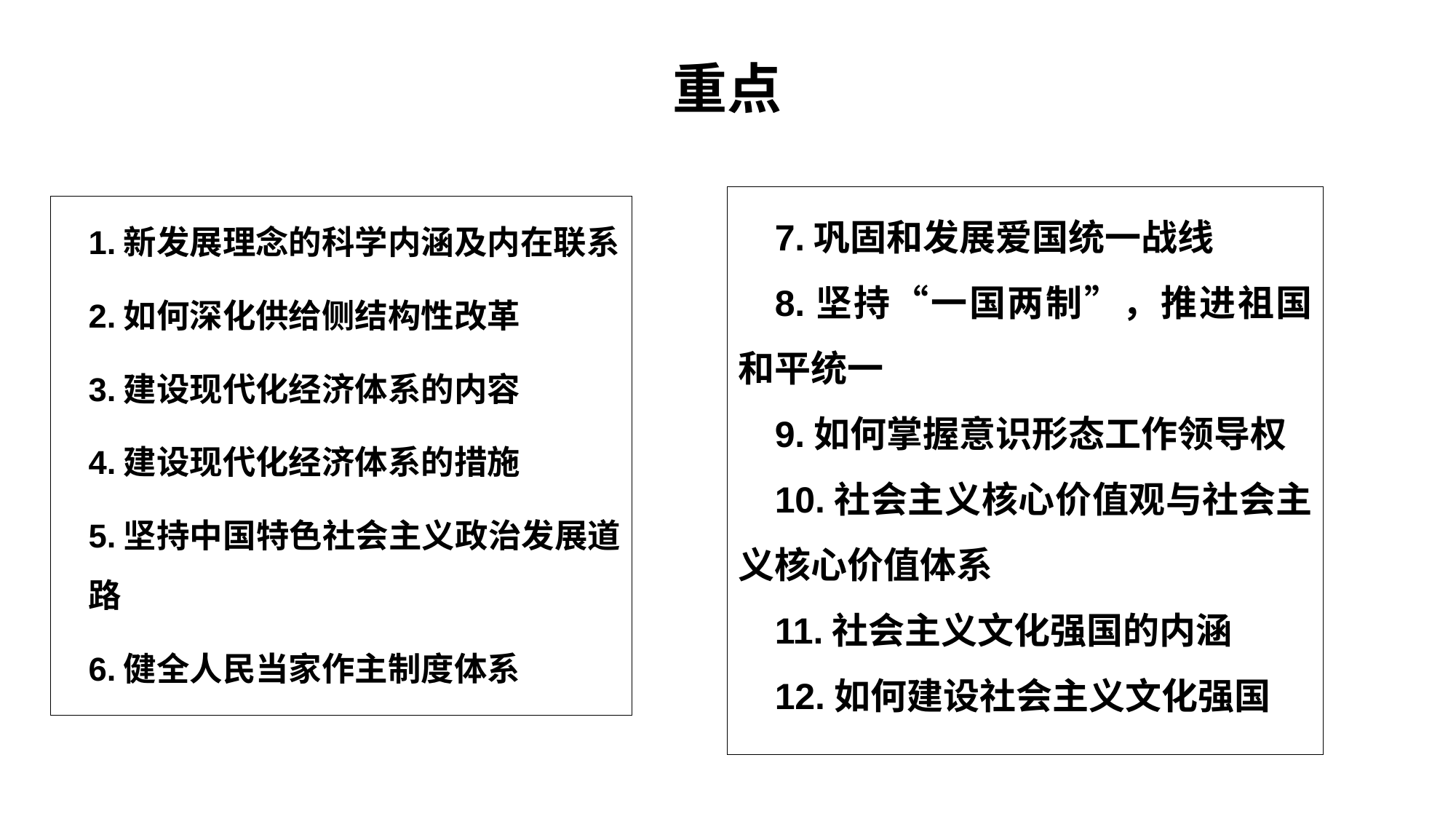

# 重点
7.巩固和发展爱国统一战线
8.坚持“一国两制”，推进祖国和平统一
9.如何掌握意识形态工作领导权
10.社会主义核心价值观与社会主义核心价值体系
11.社会主义文化强国的内涵
12.如何建设社会主义文化强国

1.新发展理念的科学内涵及内在联系
2.如何深化供给侧结构性改革
3.建设现代化经济体系的内容
4.建设现代化经济体系的措施
5.坚持中国特色社会主义政治发展道路
6.健全人民当家作主制度体系